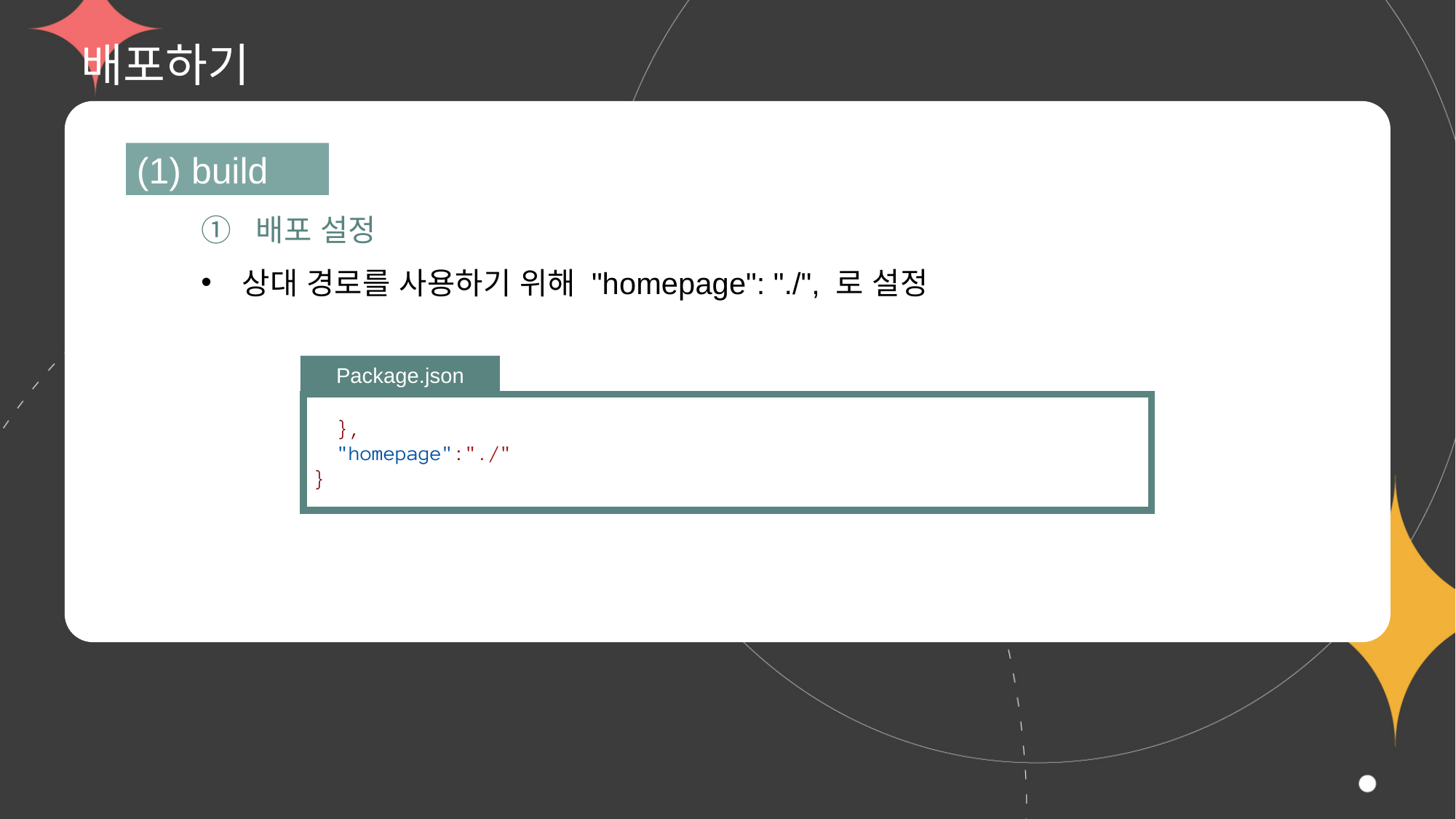

# 배포하기
(1) build
①  배포 설정
상대 경로를 사용하기 위해 "homepage": "./", 로 설정
Package.json
  },
  "homepage":"./"
}